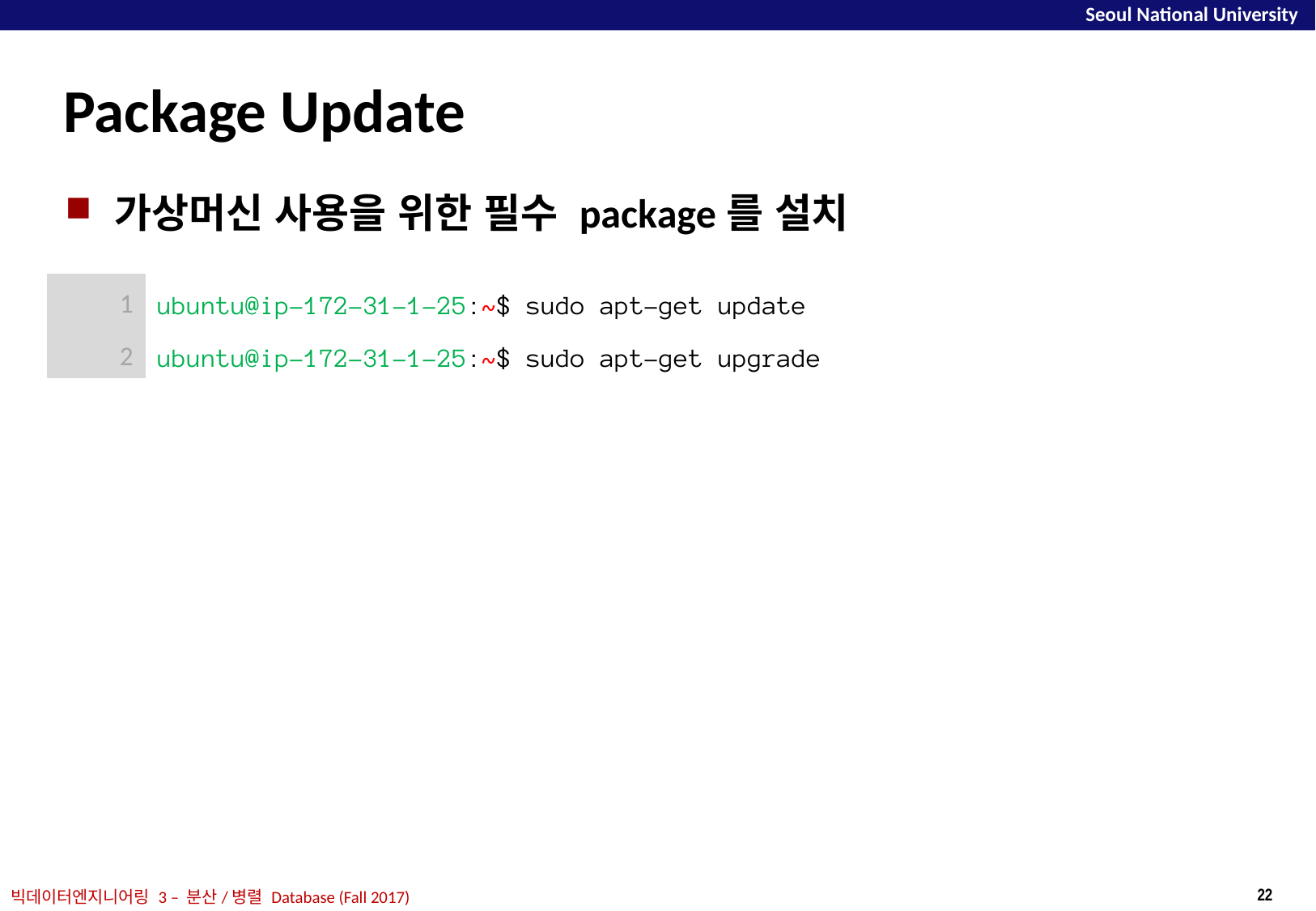

# Package Update
가상머신 사용을 위한 필수 package를 설치
| 1 | ubuntu@ip-172-31-1-25:~$ sudo apt-get update |
| --- | --- |
| 2 | ubuntu@ip-172-31-1-25:~$ sudo apt-get upgrade |